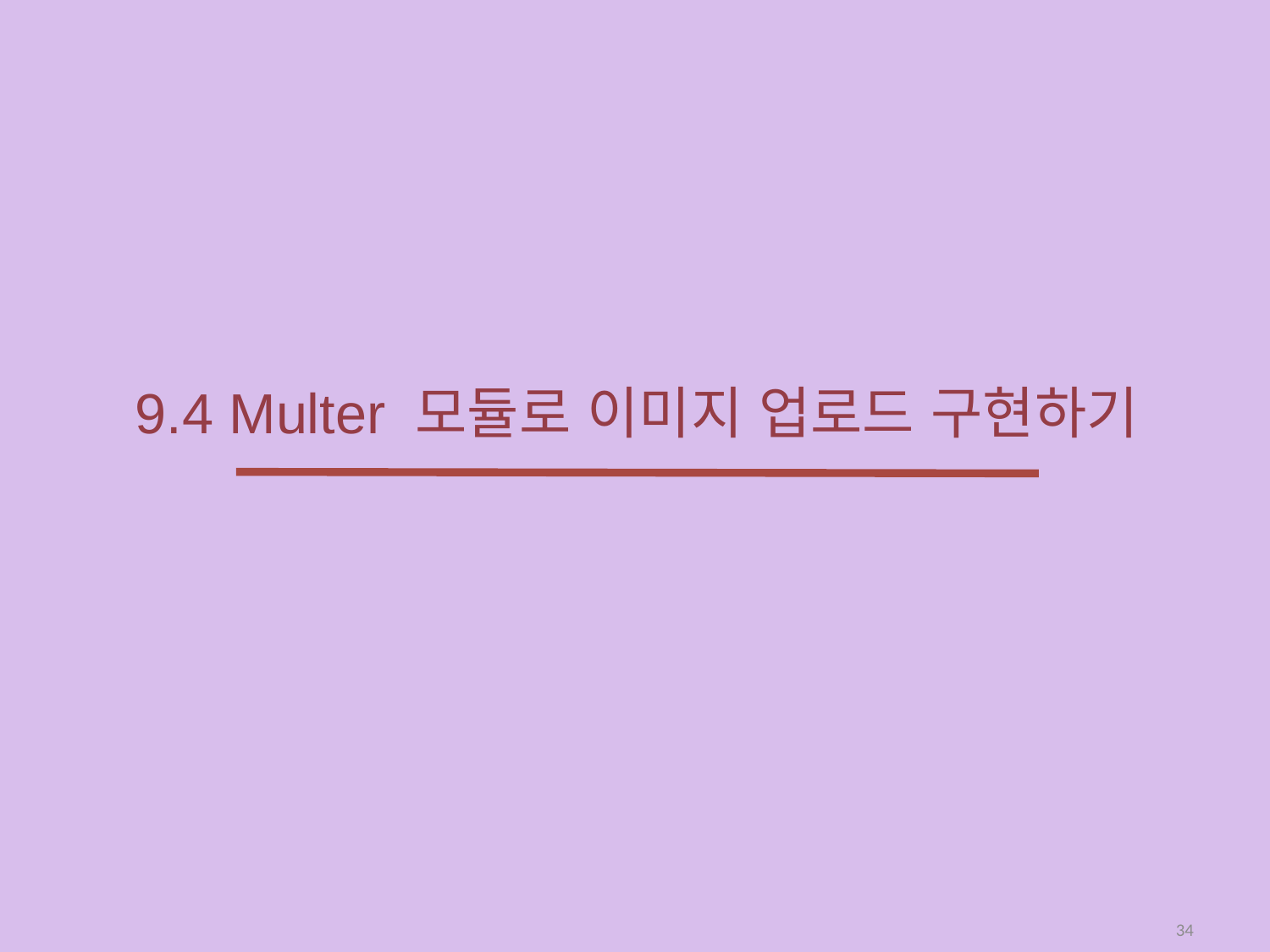

# 9.4 Multer 모듈로 이미지 업로드 구현하기
34